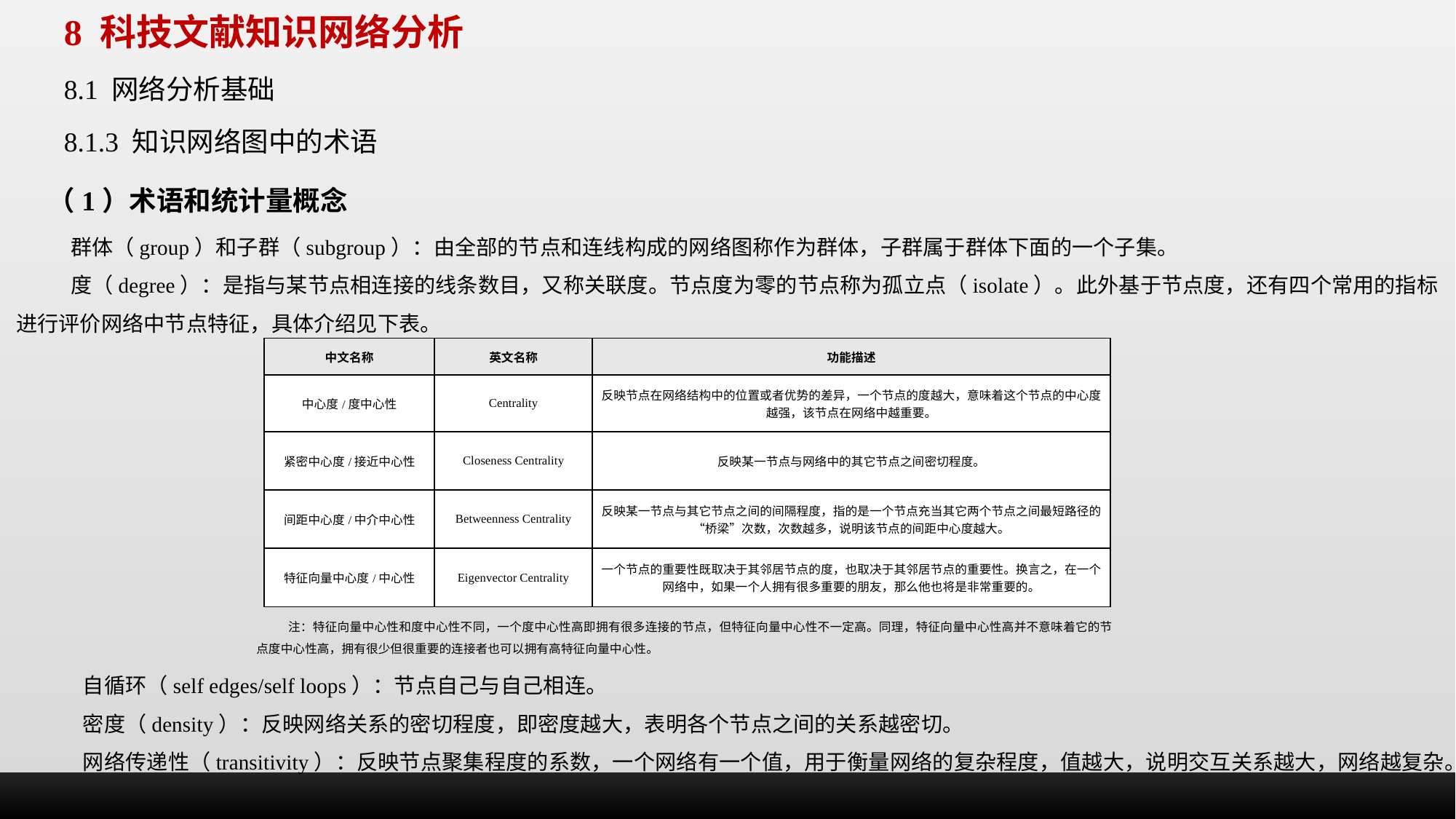

8 科技文献知识网络分析
8.1 网络分析基础
8.1.3 知识网络图中的术语
（1）术语和统计量概念
群体（group）和子群（subgroup）：由全部的节点和连线构成的网络图称作为群体，子群属于群体下面的一个子集。
度（degree）：是指与某节点相连接的线条数目，又称关联度。节点度为零的节点称为孤立点（isolate）。此外基于节点度，还有四个常用的指标进行评价网络中节点特征，具体介绍见下表。
| 中文名称 | 英文名称 | 功能描述 |
| --- | --- | --- |
| 中心度/度中心性 | Centrality | 反映节点在网络结构中的位置或者优势的差异，一个节点的度越大，意味着这个节点的中心度越强，该节点在网络中越重要。 |
| 紧密中心度/接近中心性 | Closeness Centrality | 反映某一节点与网络中的其它节点之间密切程度。 |
| 间距中心度/中介中心性 | Betweenness Centrality | 反映某一节点与其它节点之间的间隔程度，指的是一个节点充当其它两个节点之间最短路径的“桥梁”次数，次数越多，说明该节点的间距中心度越大。 |
| 特征向量中心度/中心性 | Eigenvector Centrality | 一个节点的重要性既取决于其邻居节点的度，也取决于其邻居节点的重要性。换言之，在一个网络中，如果一个人拥有很多重要的朋友，那么他也将是非常重要的。 |
注：特征向量中心性和度中心性不同，一个度中心性高即拥有很多连接的节点，但特征向量中心性不一定高。同理，特征向量中心性高并不意味着它的节点度中心性高，拥有很少但很重要的连接者也可以拥有高特征向量中心性。
自循环（self edges/self loops）：节点自己与自己相连。
密度（density）：反映网络关系的密切程度，即密度越大，表明各个节点之间的关系越密切。
网络传递性（transitivity）：反映节点聚集程度的系数，一个网络有一个值，用于衡量网络的复杂程度，值越大，说明交互关系越大，网络越复杂。